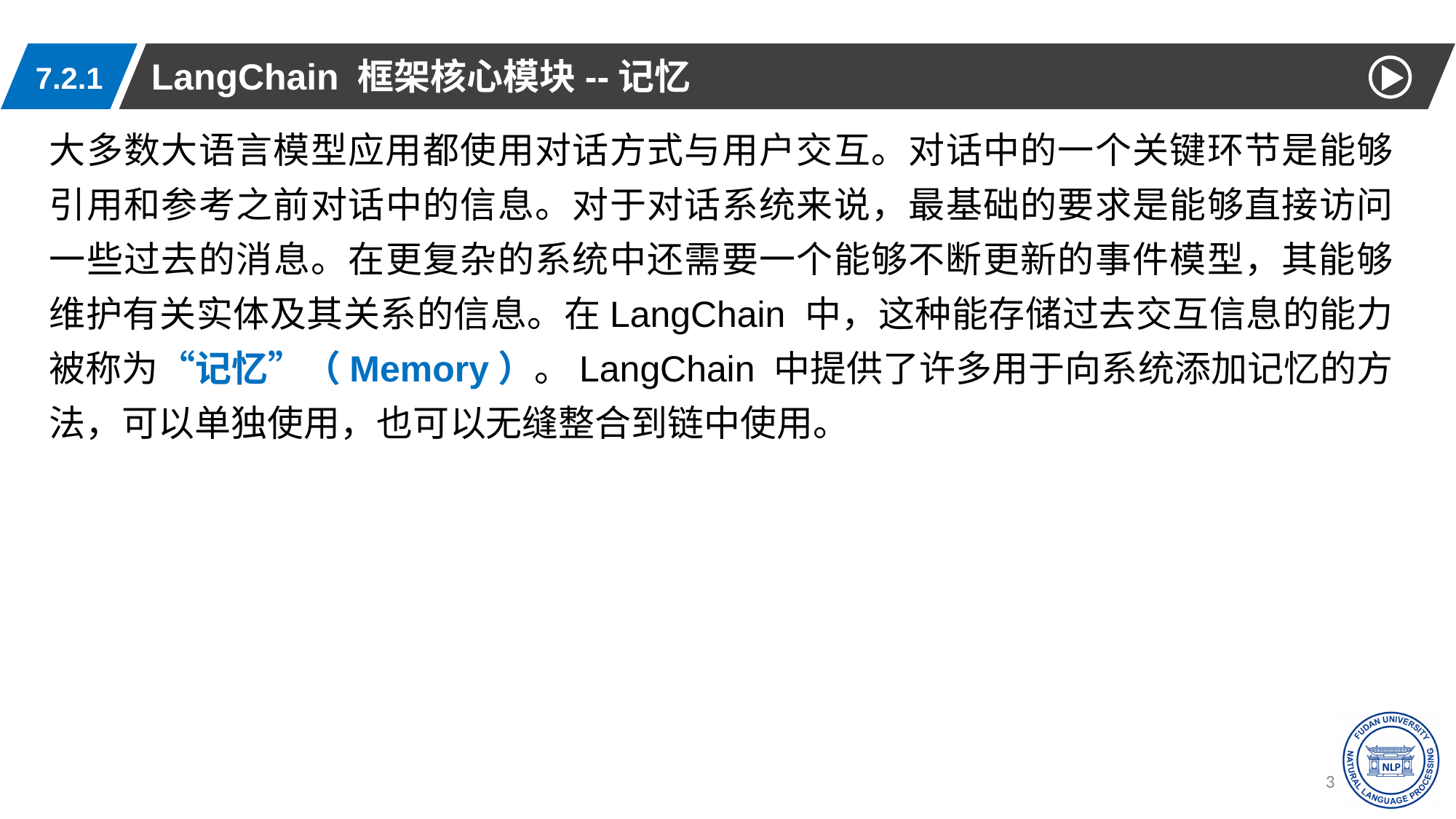

LangChain 框架核心模块--记忆
7.2.1

大多数大语言模型应用都使用对话方式与用户交互。对话中的一个关键环节是能够引用和参考之前对话中的信息。对于对话系统来说，最基础的要求是能够直接访问一些过去的消息。在更复杂的系统中还需要一个能够不断更新的事件模型，其能够维护有关实体及其关系的信息。在LangChain 中，这种能存储过去交互信息的能力被称为“记忆”（Memory）。LangChain 中提供了许多用于向系统添加记忆的方法，可以单独使用，也可以无缝整合到链中使用。
38